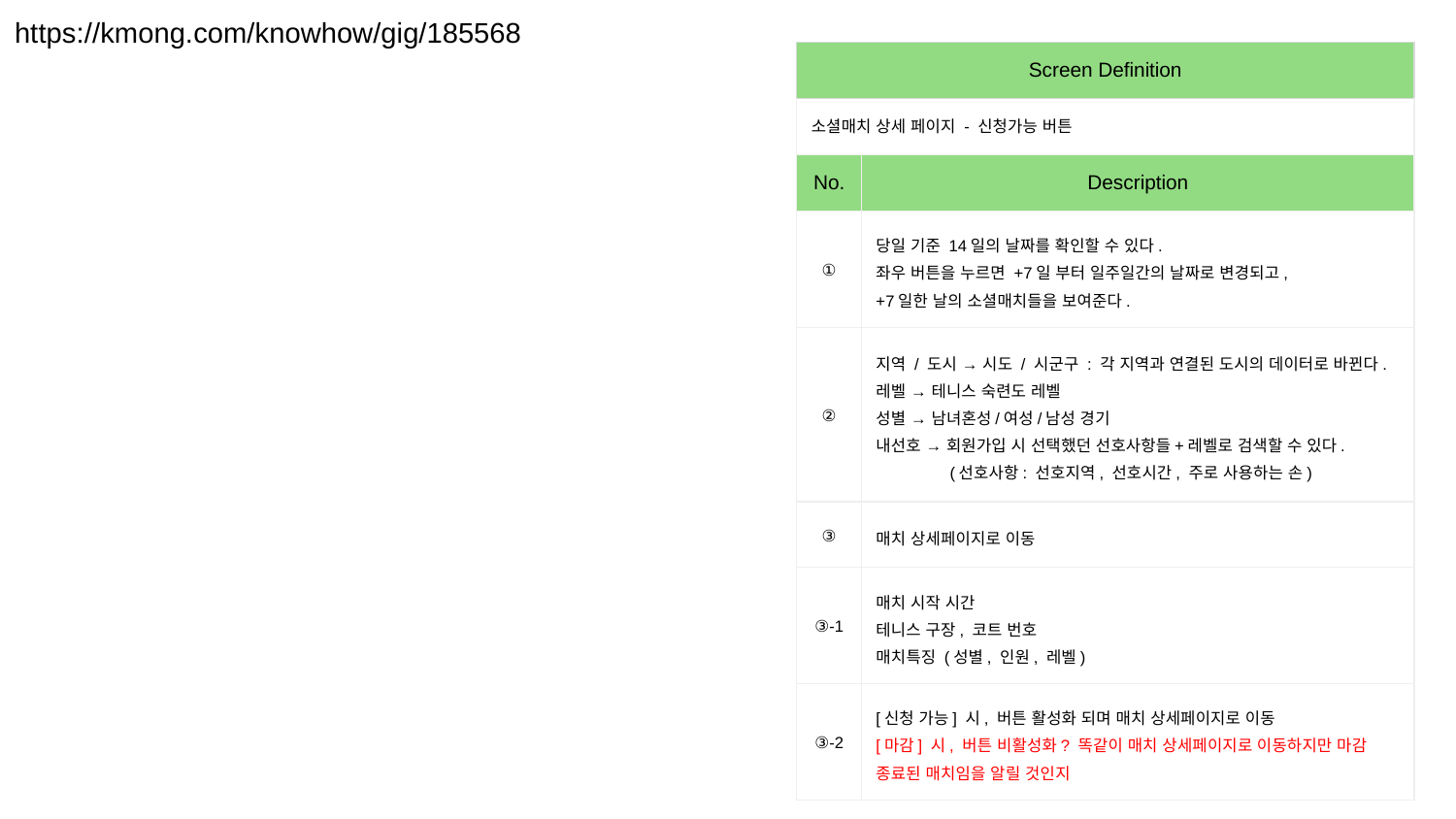

https://kmong.com/knowhow/gig/185568
| Screen Definition |  |
| --- | --- |
| 소셜매치 상세 페이지 - 신청가능 버튼 |  |
| No. | Description |
| ① | 당일 기준 14일의 날짜를 확인할 수 있다. 좌우 버튼을 누르면 +7일 부터 일주일간의 날짜로 변경되고, +7일한 날의 소셜매치들을 보여준다. |
| ② | 지역 / 도시 → 시도 / 시군구 : 각 지역과 연결된 도시의 데이터로 바뀐다. 레벨 → 테니스 숙련도 레벨 성별 → 남녀혼성/여성/남성 경기 내선호 → 회원가입 시 선택했던 선호사항들+레벨로 검색할 수 있다. (선호사항: 선호지역, 선호시간, 주로 사용하는 손) |
| ③ | 매치 상세페이지로 이동 |
| ③-1 | 매치 시작 시간 테니스 구장, 코트 번호 매치특징 (성별, 인원, 레벨) |
| ③-2 | [신청 가능] 시, 버튼 활성화 되며 매치 상세페이지로 이동 [마감] 시, 버튼 비활성화? 똑같이 매치 상세페이지로 이동하지만 마감 종료된 매치임을 알릴 것인지 |